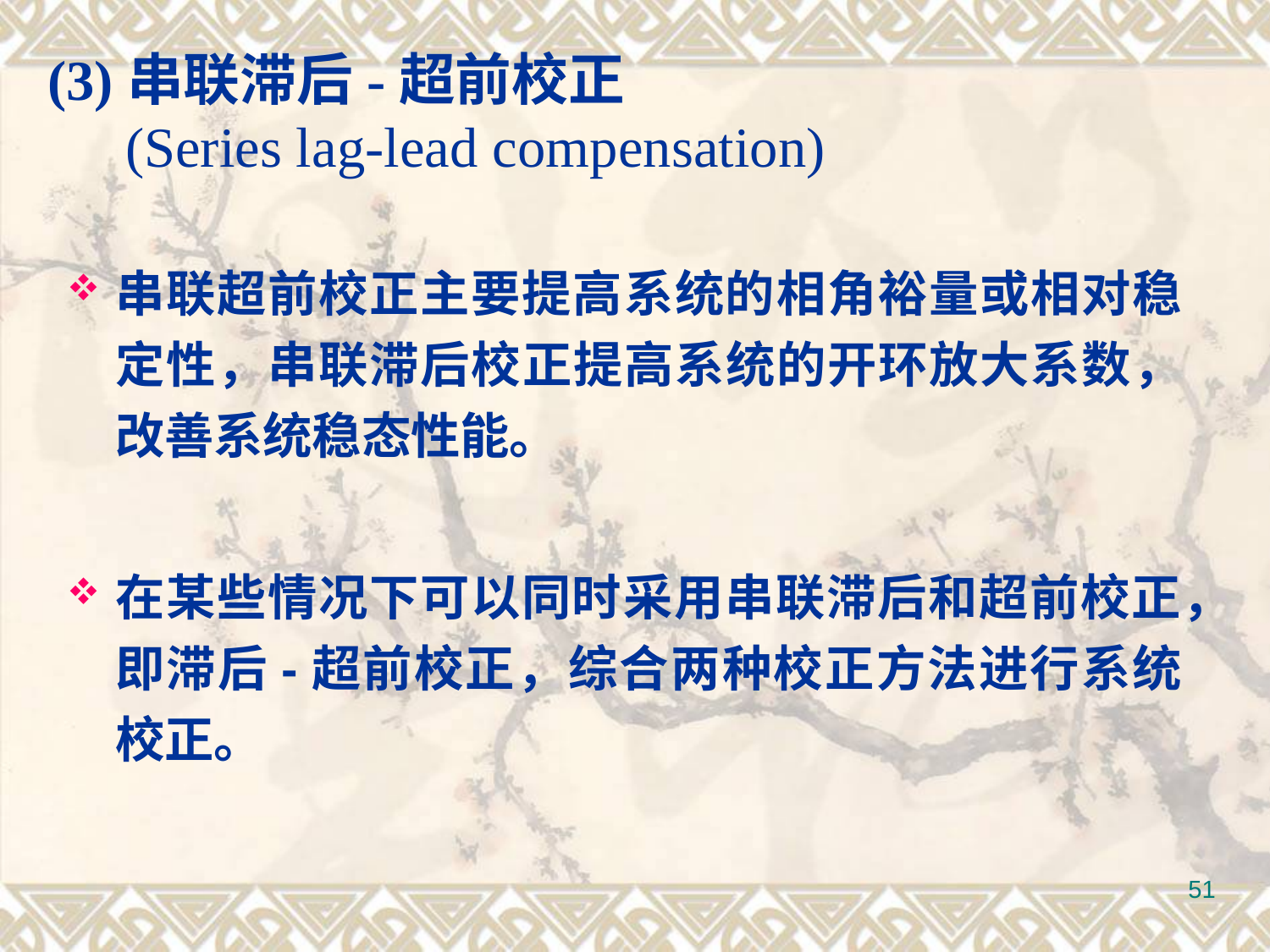

(3)串联滞后-超前校正
     (Series lag-lead compensation)
串联超前校正主要提高系统的相角裕量或相对稳定性，串联滞后校正提高系统的开环放大系数，改善系统稳态性能。

在某些情况下可以同时采用串联滞后和超前校正，即滞后-超前校正，综合两种校正方法进行系统校正。
51